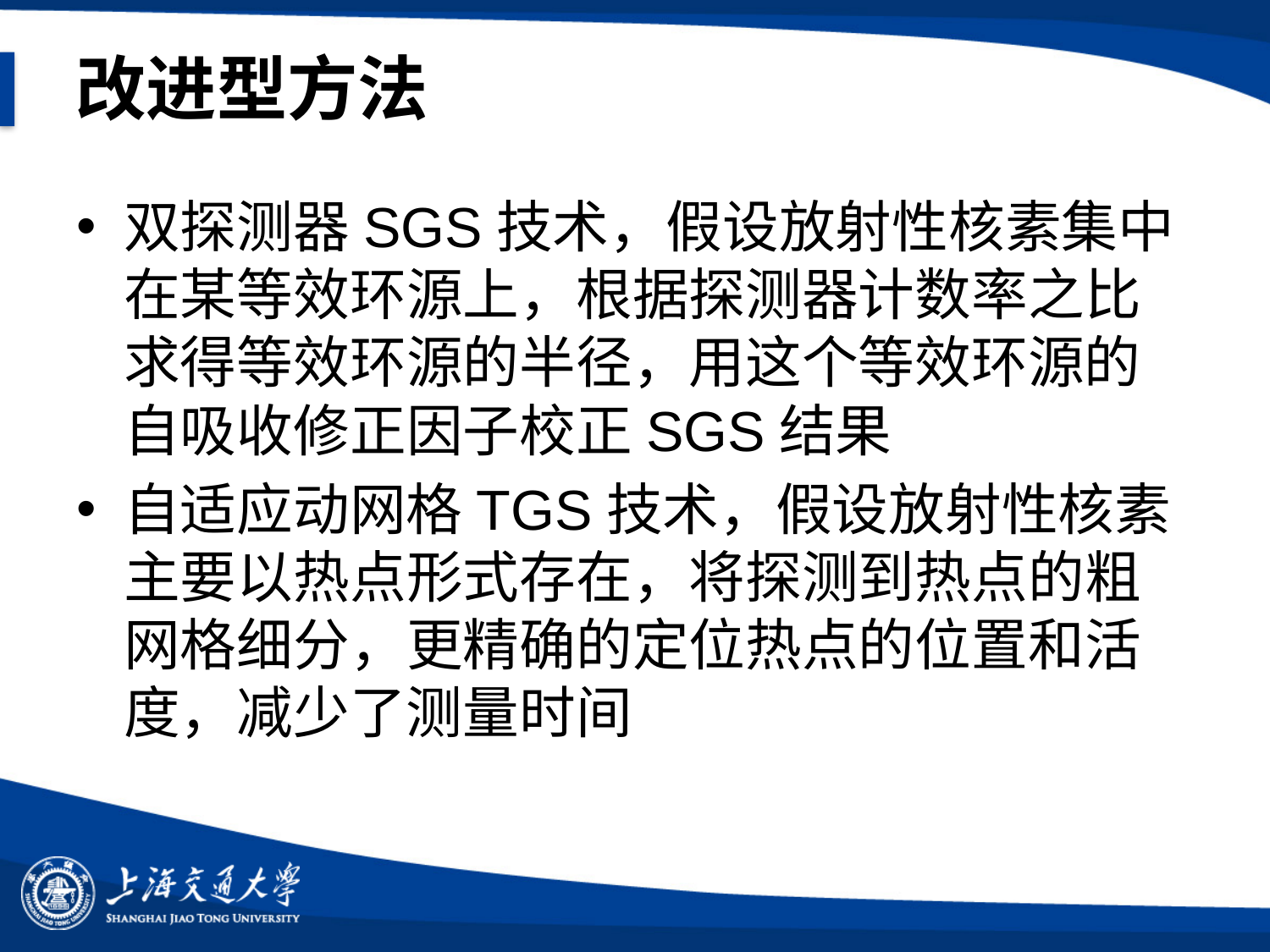

# 改进型方法
双探测器SGS技术，假设放射性核素集中在某等效环源上，根据探测器计数率之比求得等效环源的半径，用这个等效环源的自吸收修正因子校正SGS结果
自适应动网格TGS技术，假设放射性核素主要以热点形式存在，将探测到热点的粗网格细分，更精确的定位热点的位置和活度，减少了测量时间